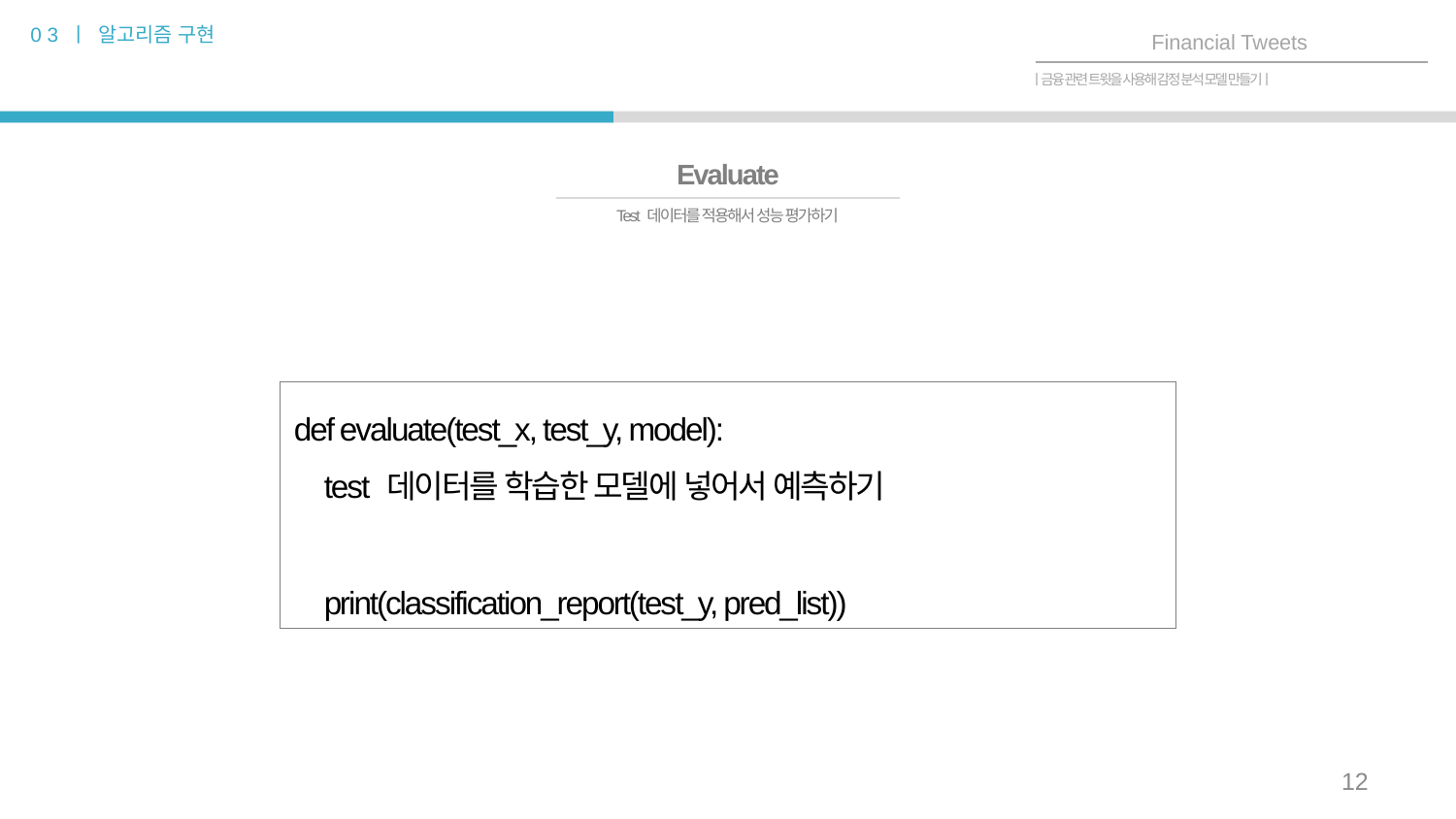

0 3 ㅣ  알고리즘 구현
Financial Tweets
ㅣ금융 관련 트윗을 사용해 감정 분석 모델 만들기ㅣ

Evaluate
Test 데이터를 적용해서 성능 평가하기
def evaluate(test_x, test_y, model):
    test 데이터를 학습한 모델에 넣어서 예측하기

    print(classification_report(test_y, pred_list))
12